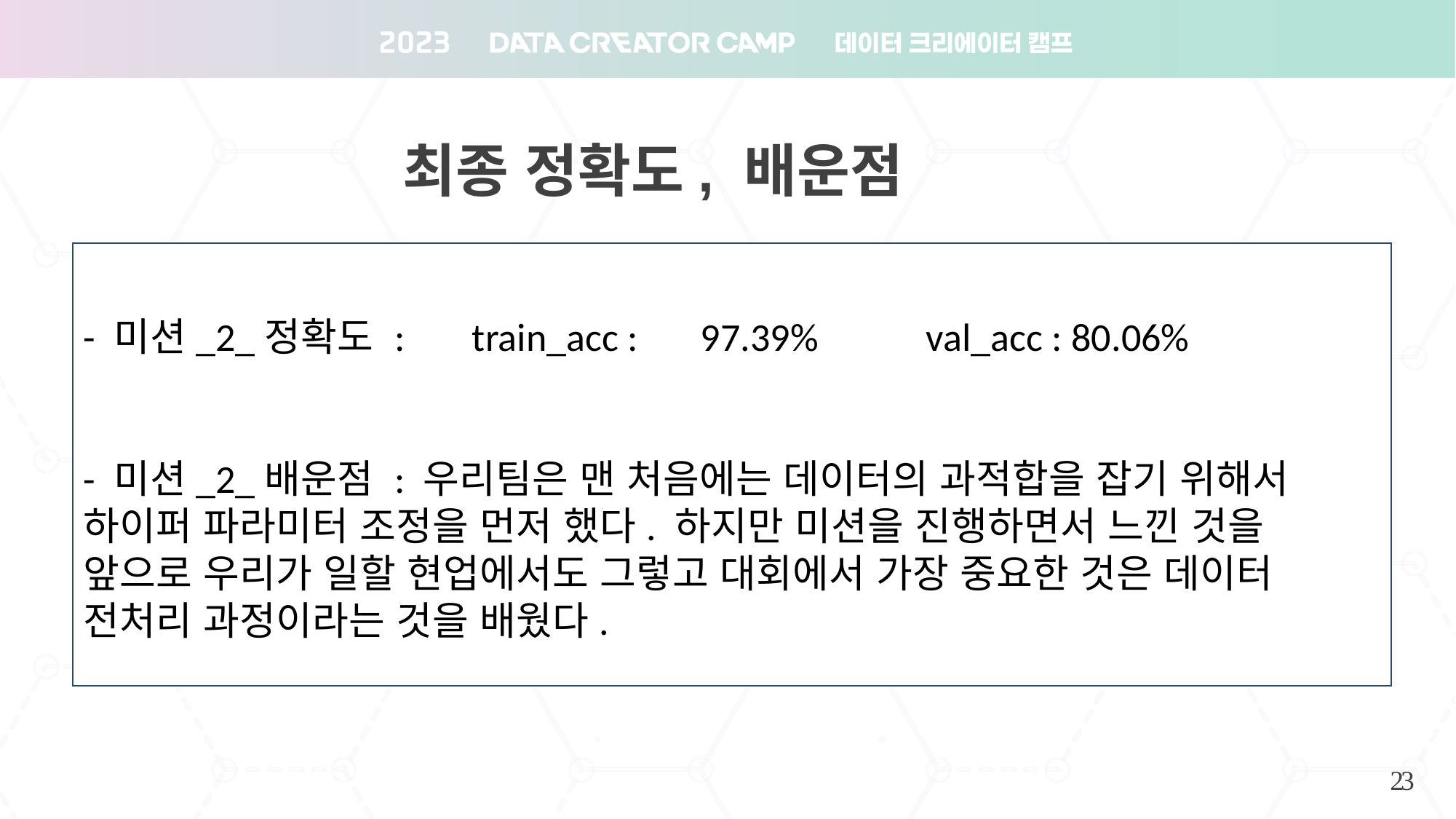

최종 정확도, 배운점

- 미션_2_정확도 : 　train_acc :       97.39% 　　val_acc : 80.06%

- 미션_2_배운점 : 우리팀은 맨 처음에는 데이터의 과적합을 잡기 위해서 하이퍼 파라미터 조정을 먼저 했다. 하지만 미션을 진행하면서 느낀 것을 앞으로 우리가 일할 현업에서도 그렇고 대회에서 가장 중요한 것은 데이터 전처리 과정이라는 것을 배웠다.

23